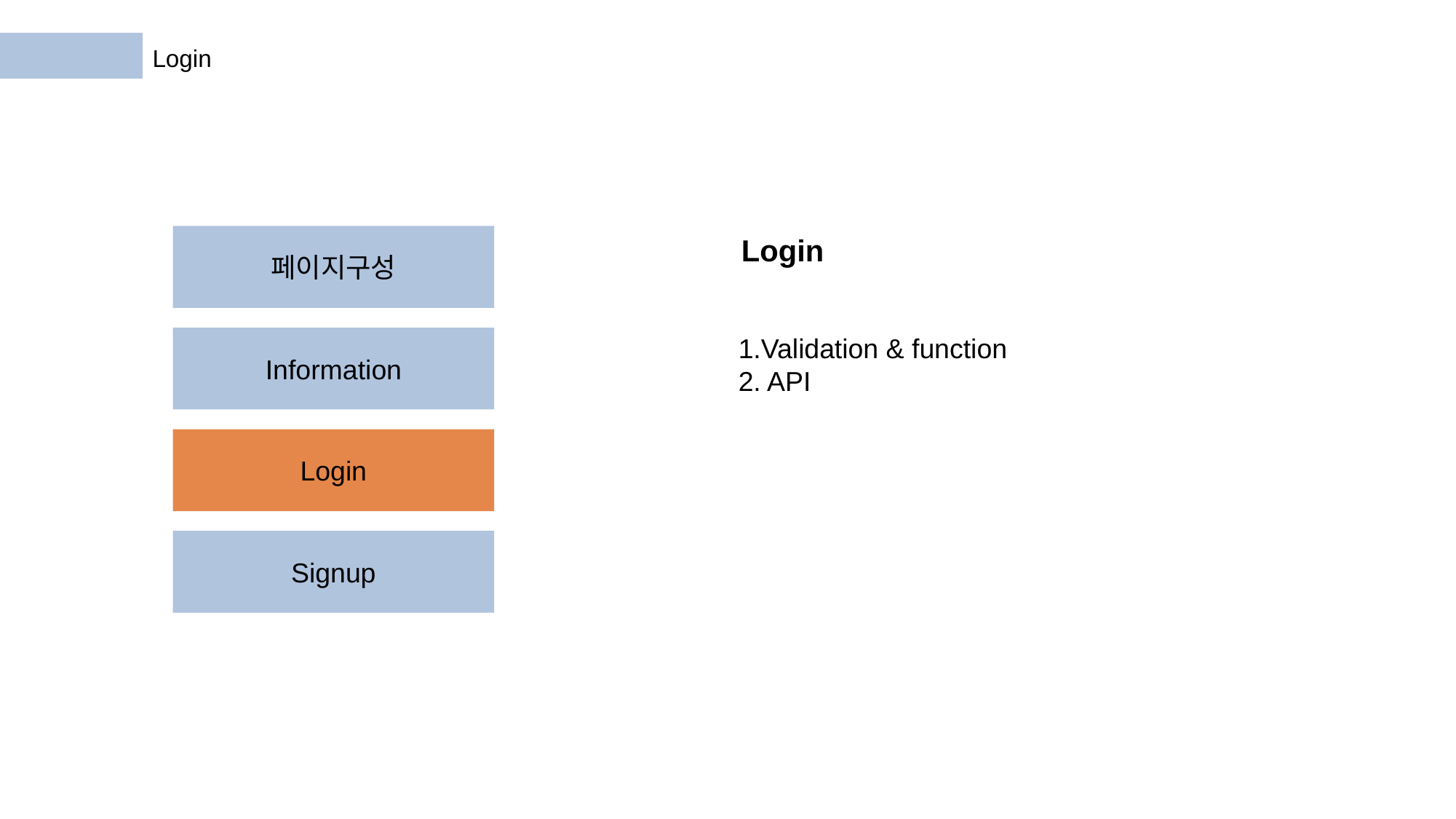

Login
페이지구성
Login
1.Validation & function
2. API
Information
Login
Signup